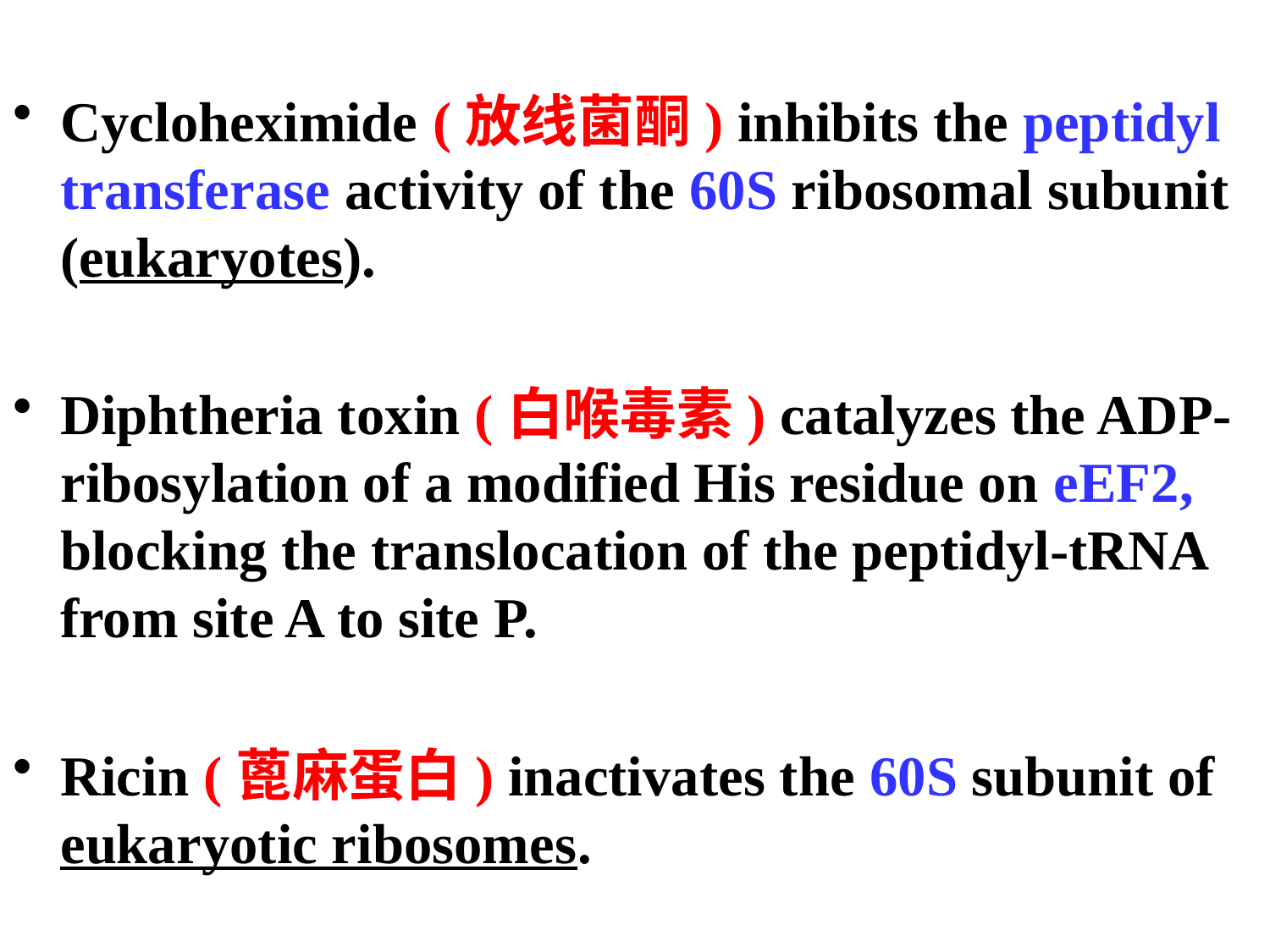

Cycloheximide (放线菌酮) inhibits the peptidyl transferase activity of the 60S ribosomal subunit (eukaryotes).

Diphtheria toxin (白喉毒素) catalyzes the ADP-ribosylation of a modified His residue on eEF2, blocking the translocation of the peptidyl-tRNA from site A to site P.

Ricin (蓖麻蛋白) inactivates the 60S subunit of eukaryotic ribosomes.
#